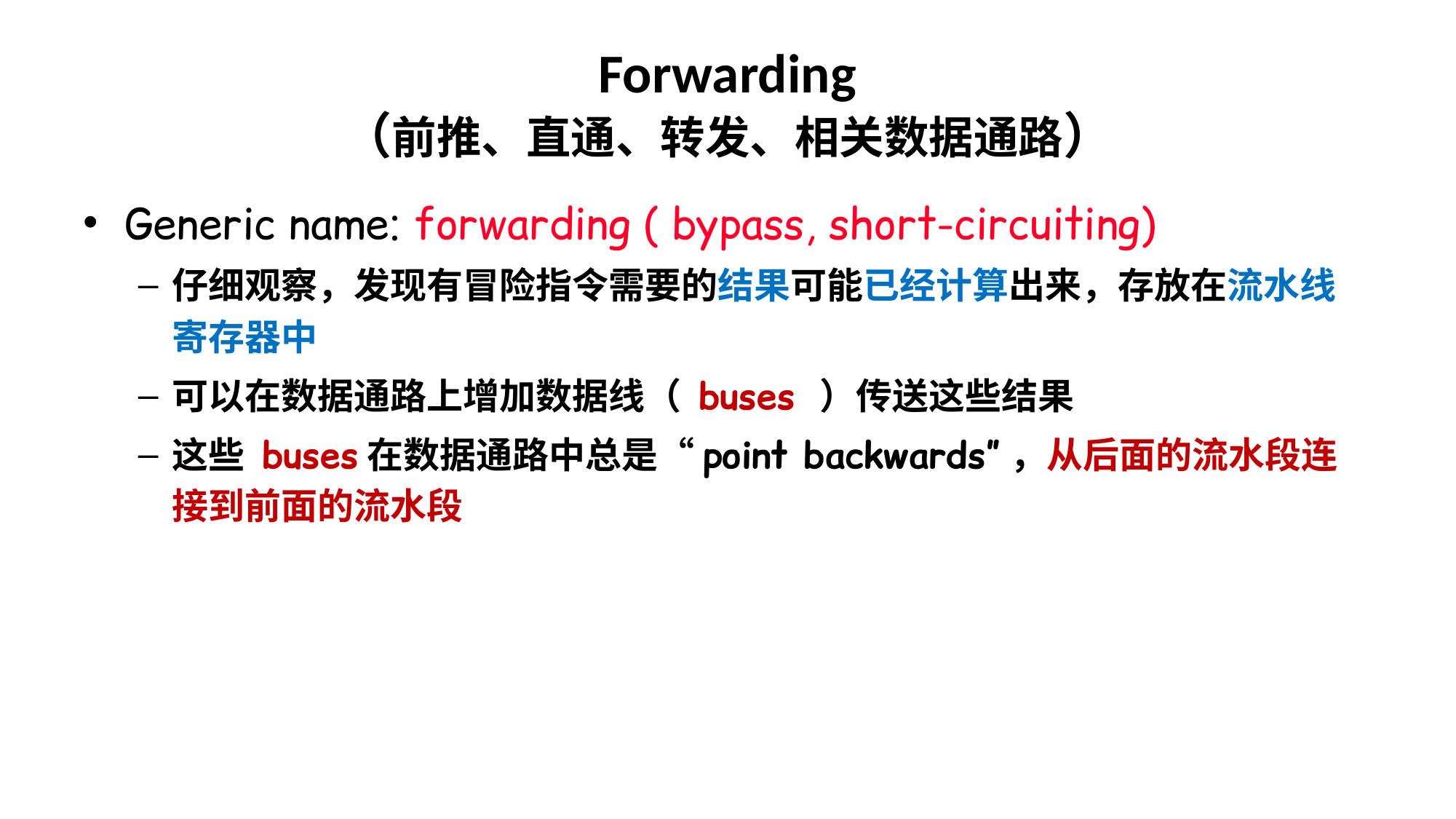

# Forwarding （前推、直通、转发、相关数据通路）
Generic name: forwarding ( bypass, short-circuiting)
仔细观察，发现有冒险指令需要的结果可能已经计算出来，存放在流水线寄存器中
可以在数据通路上增加数据线（ buses ）传送这些结果
这些 buses在数据通路中总是“point backwards”，从后面的流水段连接到前面的流水段

178